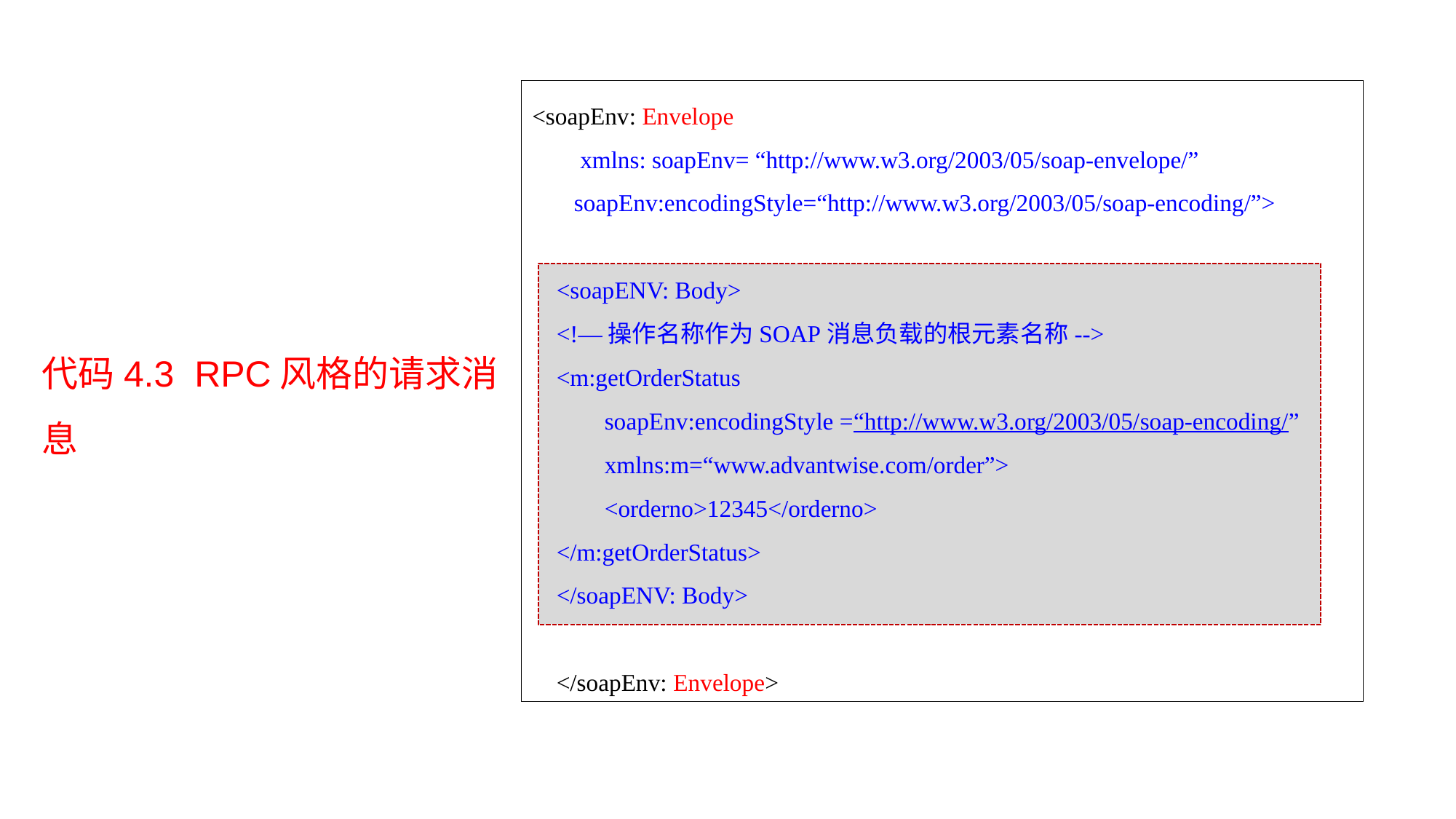

<soapEnv: Envelope
        xmlns: soapEnv= “http://www.w3.org/2003/05/soap-envelope/”
       soapEnv:encodingStyle=“http://www.w3.org/2003/05/soap-encoding/”>

<soapENV: Body>
<!—操作名称作为SOAP消息负载的根元素名称-->
<m:getOrderStatus
        soapEnv:encodingStyle =“http://www.w3.org/2003/05/soap-encoding/”
        xmlns:m=“www.advantwise.com/order”>
        <orderno>12345</orderno>
</m:getOrderStatus>
</soapENV: Body>

</soapEnv: Envelope>

代码4.3  RPC风格的请求消息